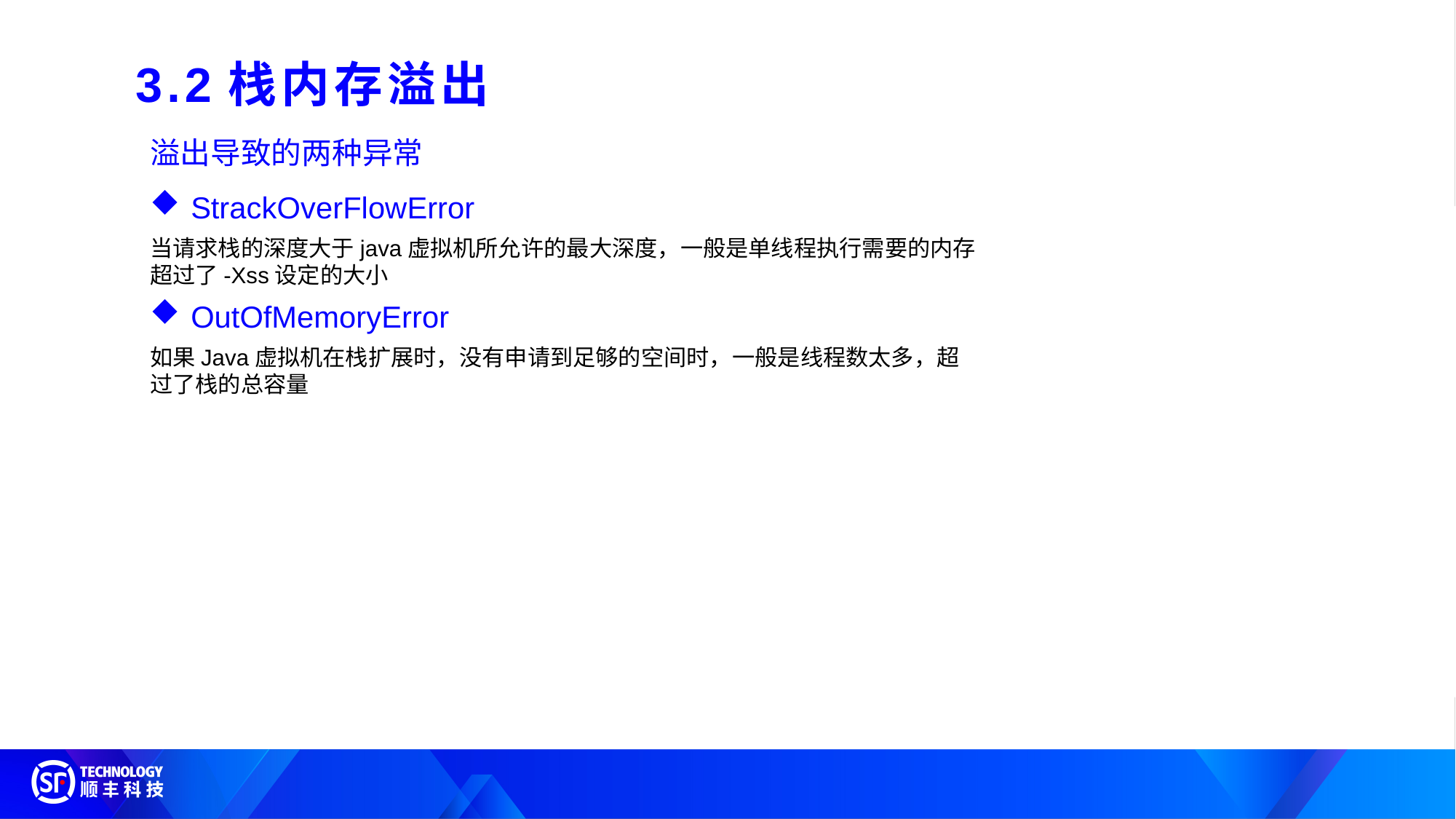

3.2栈内存溢出
溢出导致的两种异常
StrackOverFlowError
当请求栈的深度大于java虚拟机所允许的最大深度，一般是单线程执行需要的内存超过了-Xss设定的大小
OutOfMemoryError
如果Java虚拟机在栈扩展时，没有申请到足够的空间时，一般是线程数太多，超过了栈的总容量